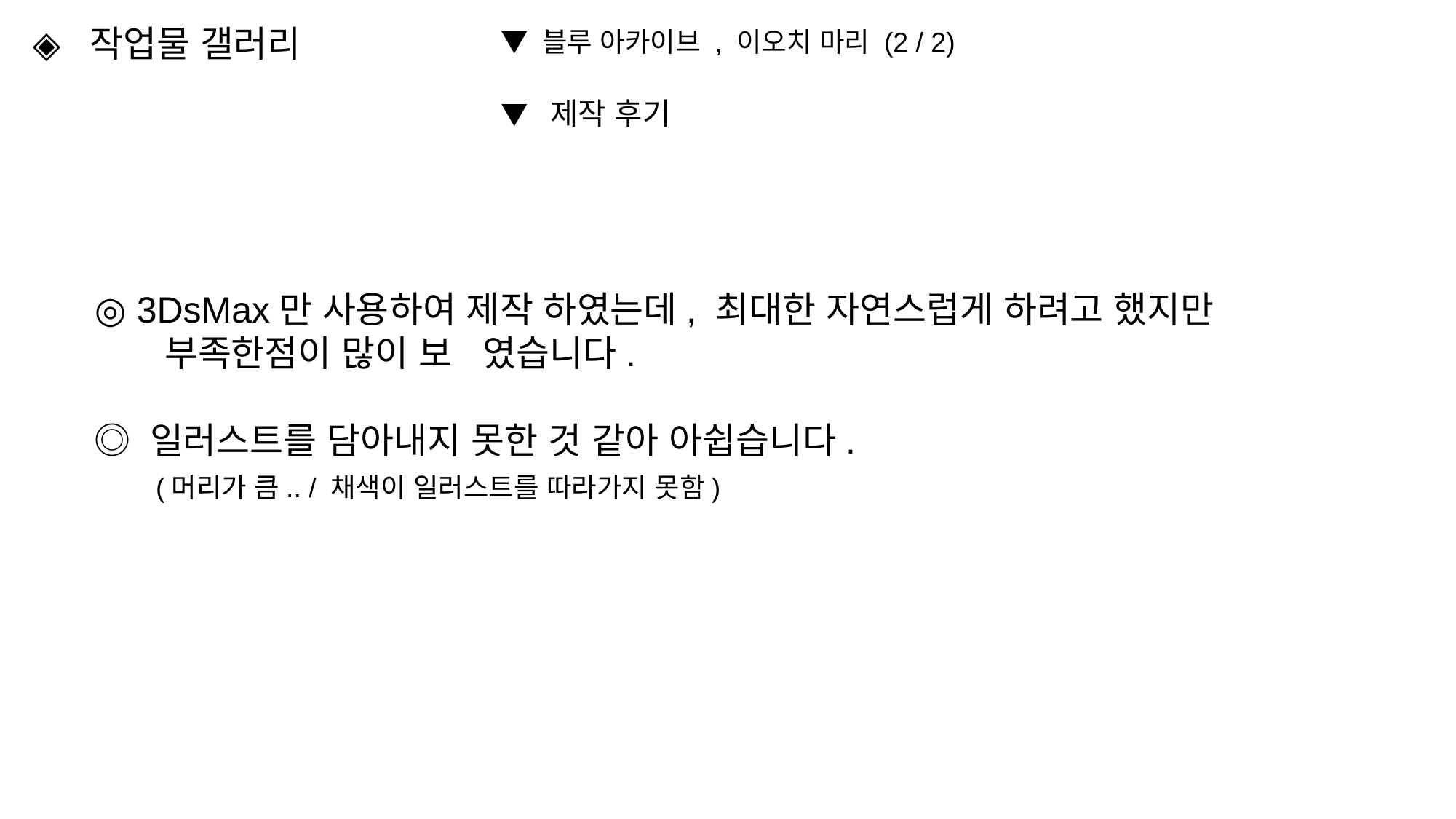

◈  작업물 갤러리
▼ 블루 아카이브 , 이오치 마리 (2 / 2)
▼  제작 후기
◎ 3DsMax만 사용하여 제작 하였는데, 최대한 자연스럽게 하려고 했지만
      부족한점이 많이 보   였습니다.

◎ 일러스트를 담아내지 못한 것 같아 아쉽습니다.
      (머리가 큼.. / 채색이 일러스트를 따라가지 못함)